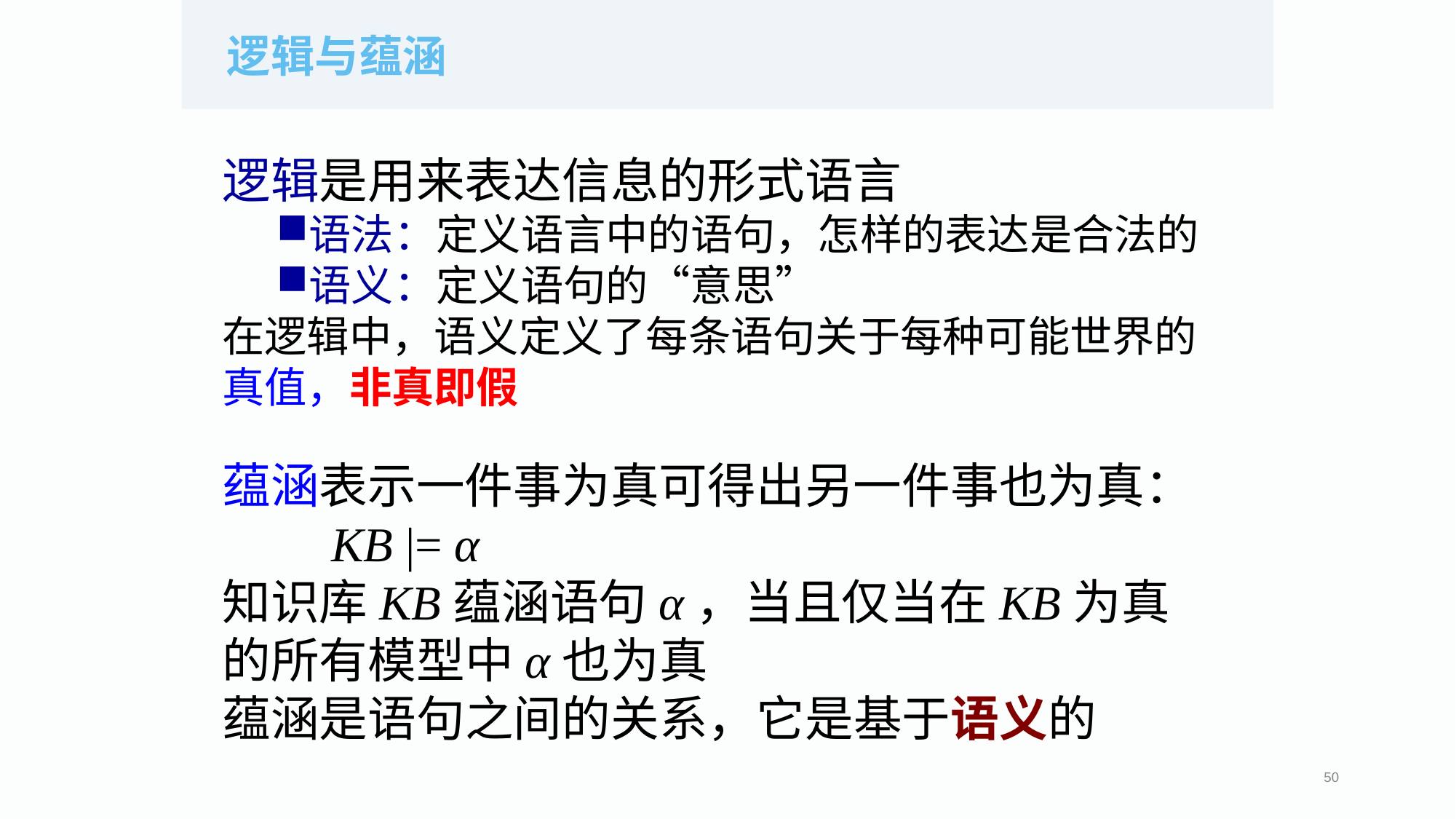

逻辑与蕴涵
逻辑是用来表达信息的形式语言
语法：定义语言中的语句，怎样的表达是合法的
语义：定义语句的“意思”
在逻辑中，语义定义了每条语句关于每种可能世界的真值，非真即假

蕴涵表示一件事为真可得出另一件事也为真：
	KB |= α
知识库KB蕴涵语句α，当且仅当在KB为真的所有模型中α也为真
蕴涵是语句之间的关系，它是基于语义的

50